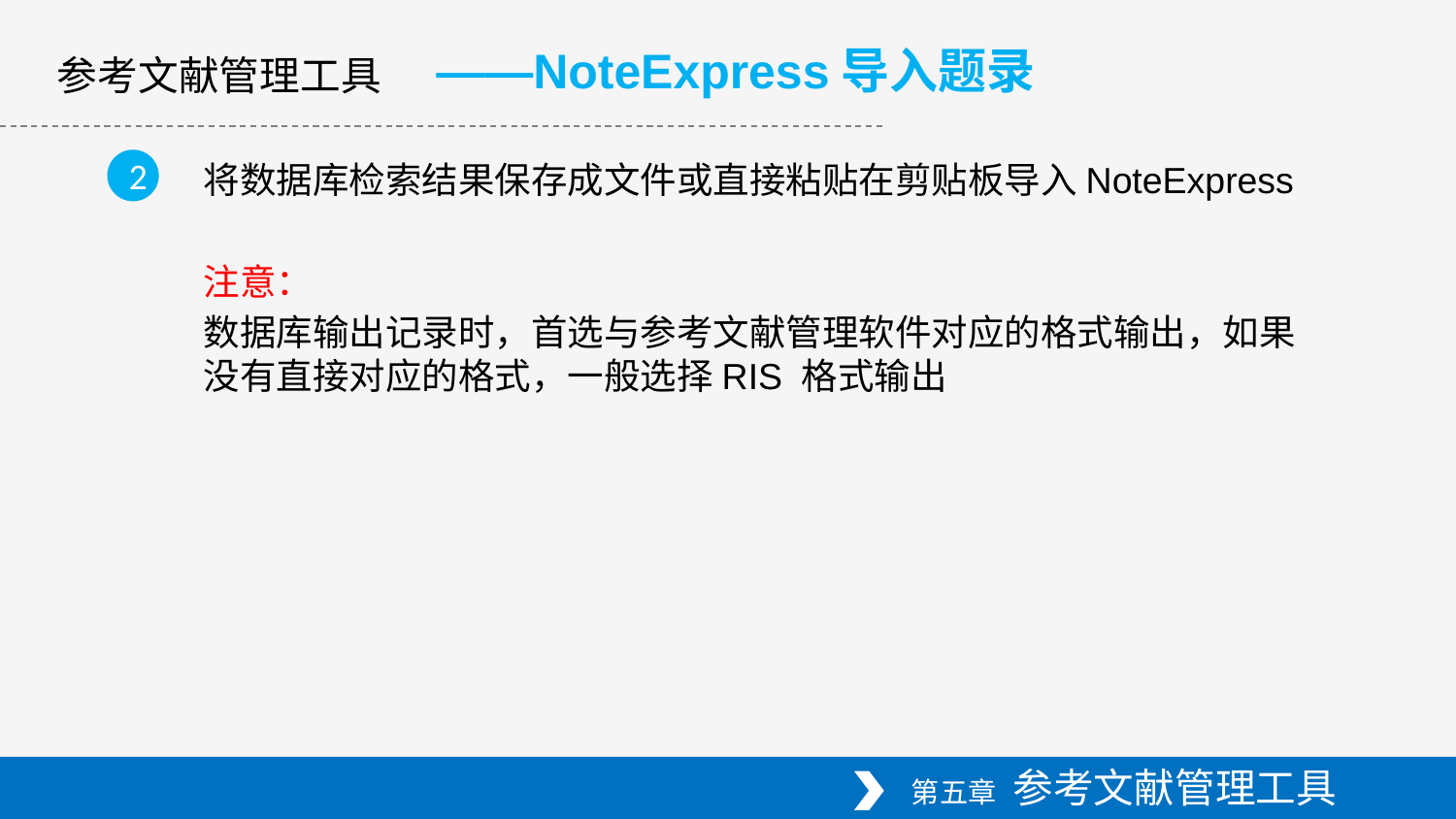

——NoteExpress导入题录
参考文献管理工具
2
将数据库检索结果保存成文件或直接粘贴在剪贴板导入NoteExpress

注意：
数据库输出记录时，首选与参考文献管理软件对应的格式输出，如果没有直接对应的格式，一般选择RIS 格式输出